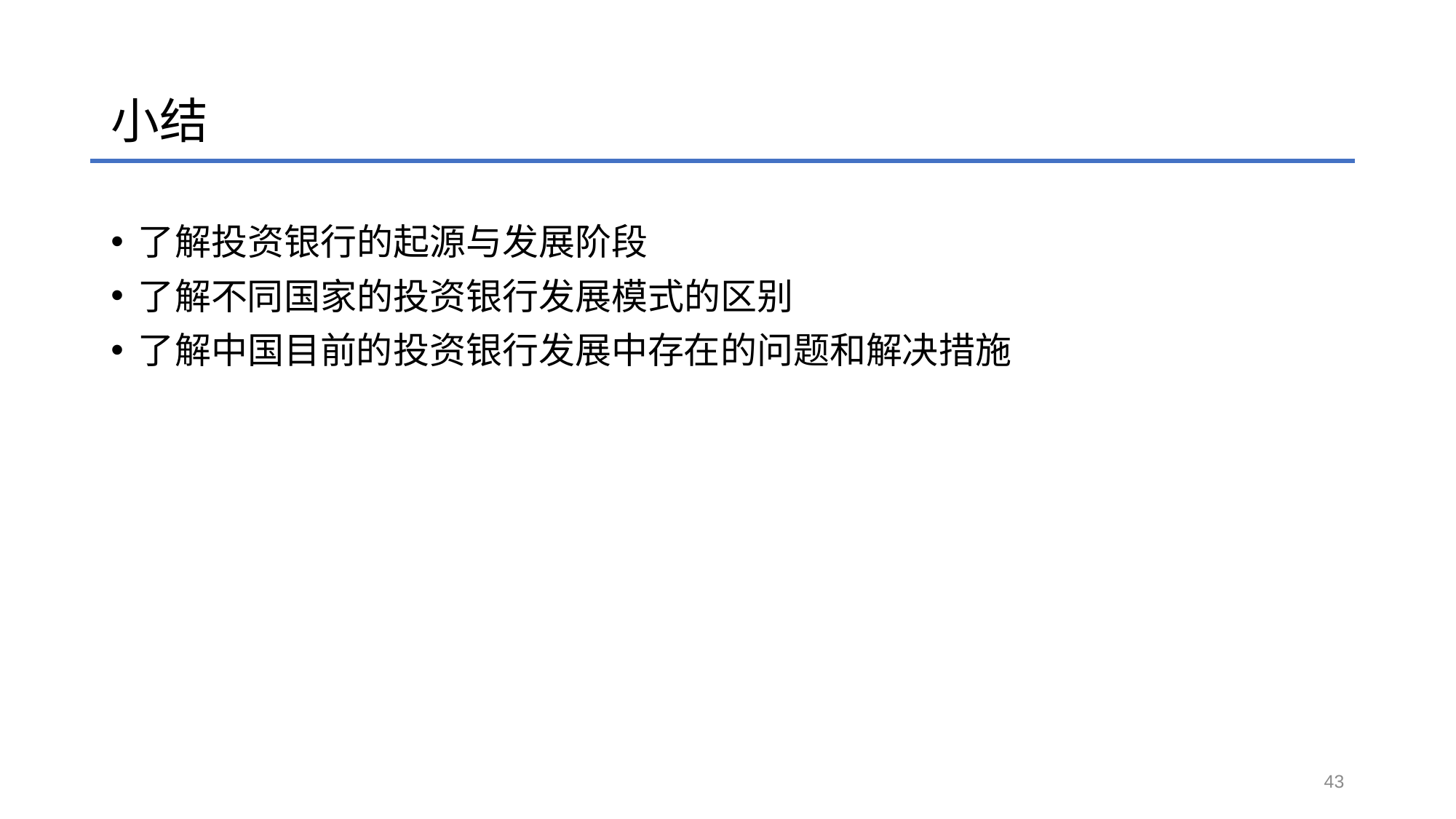

# 小结
了解投资银行的起源与发展阶段
了解不同国家的投资银行发展模式的区别
了解中国目前的投资银行发展中存在的问题和解决措施

43